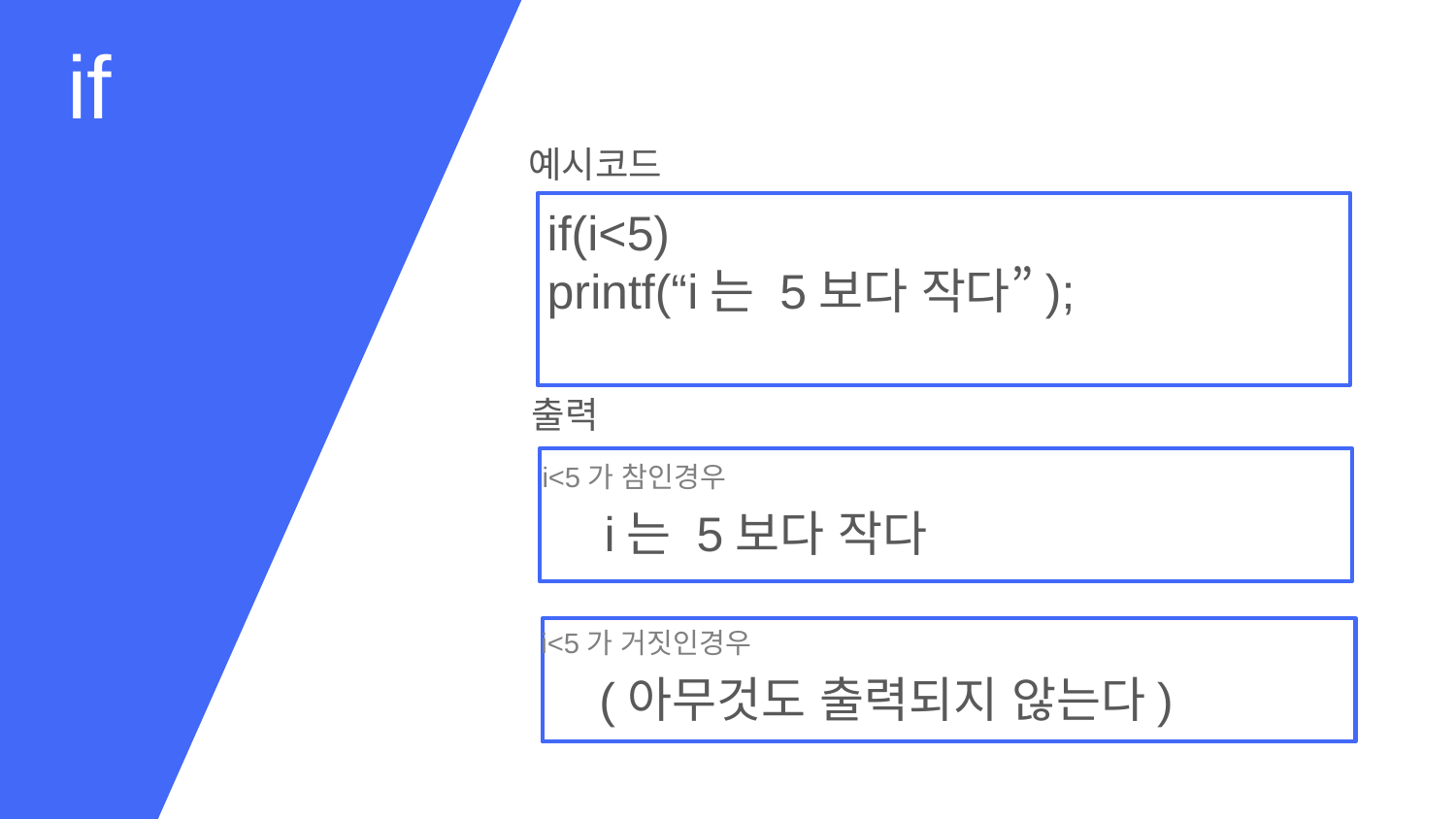

if
예시코드

if(i<5)
printf(“i는 5보다 작다”);
출력

i<5가 참인경우
i는 5보다 작다

i<5가 거짓인경우
(아무것도 출력되지 않는다)